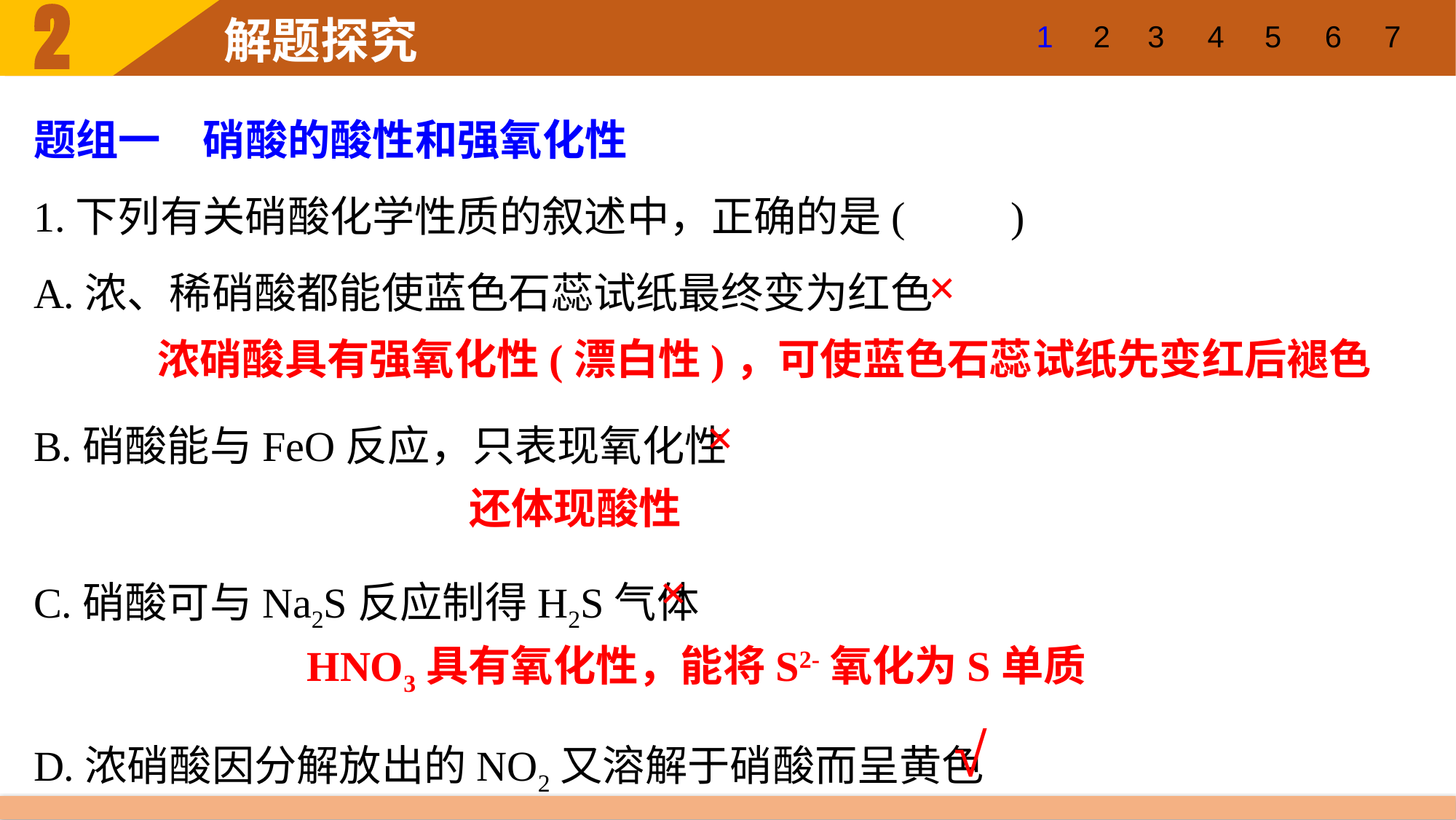

7
1
2
3
4
5
6
题组一　硝酸的酸性和强氧化性
1.下列有关硝酸化学性质的叙述中，正确的是(　　)
A.浓、稀硝酸都能使蓝色石蕊试纸最终变为红色

B.硝酸能与FeO反应，只表现氧化性

C.硝酸可与Na2S反应制得H2S气体

D.浓硝酸因分解放出的NO2又溶解于硝酸而呈黄色
×
浓硝酸具有强氧化性(漂白性)，可使蓝色石蕊试纸先变红后褪色
×
还体现酸性
×
HNO3具有氧化性，能将S2-氧化为S单质
√